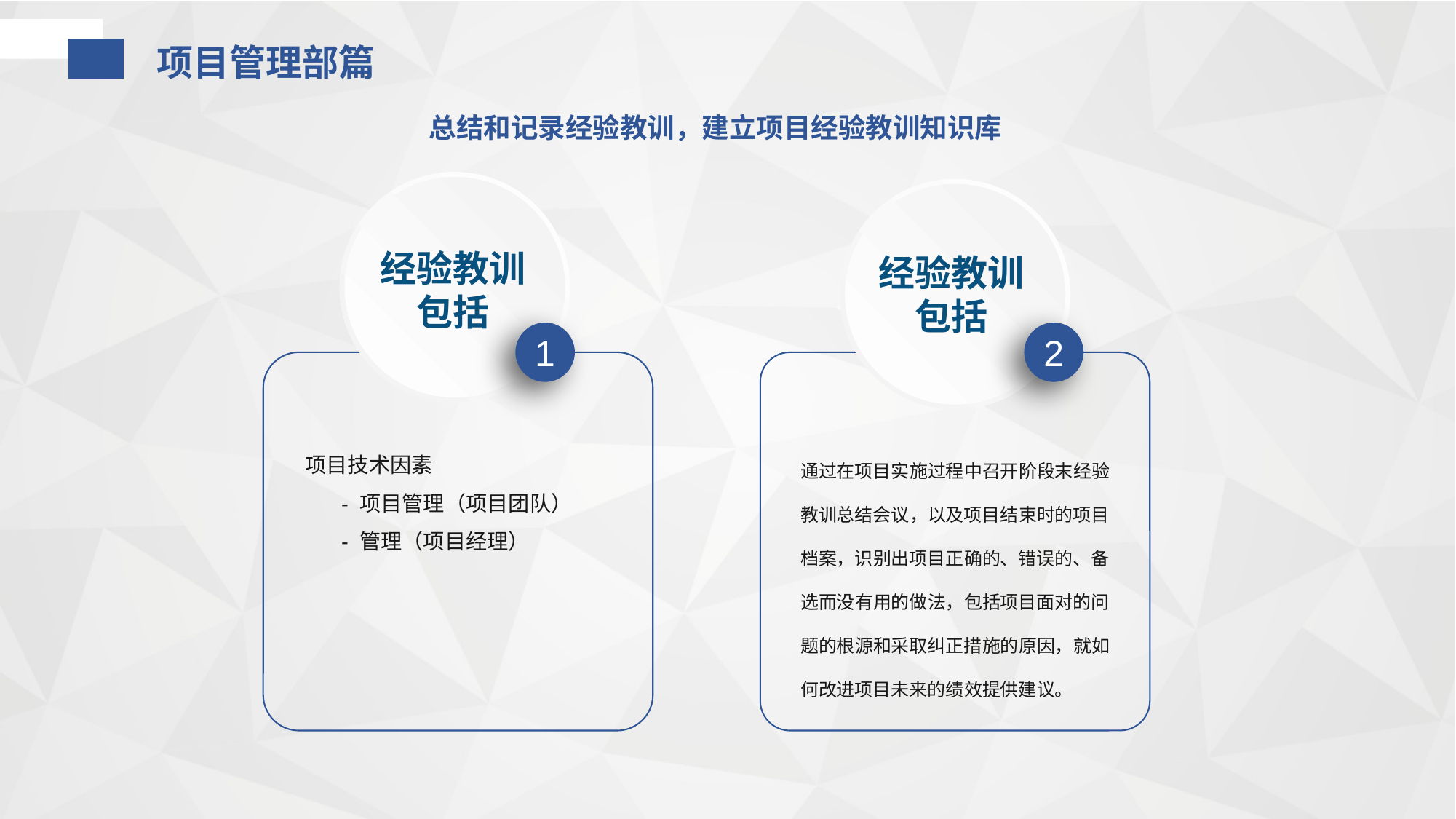

项目管理部篇

总结和记录经验教训，建立项目经验教训知识库

经验教训
包括
经验教训
包括
1
2

通过在项目实施过程中召开阶段末经验教训总结会议，以及项目结束时的项目档案，识别出项目正确的、错误的、备选而没有用的做法，包括项目面对的问题的根源和采取纠正措施的原因，就如何改进项目未来的绩效提供建议。
项目技术因素
      - 项目管理（项目团队）
      - 管理（项目经理）